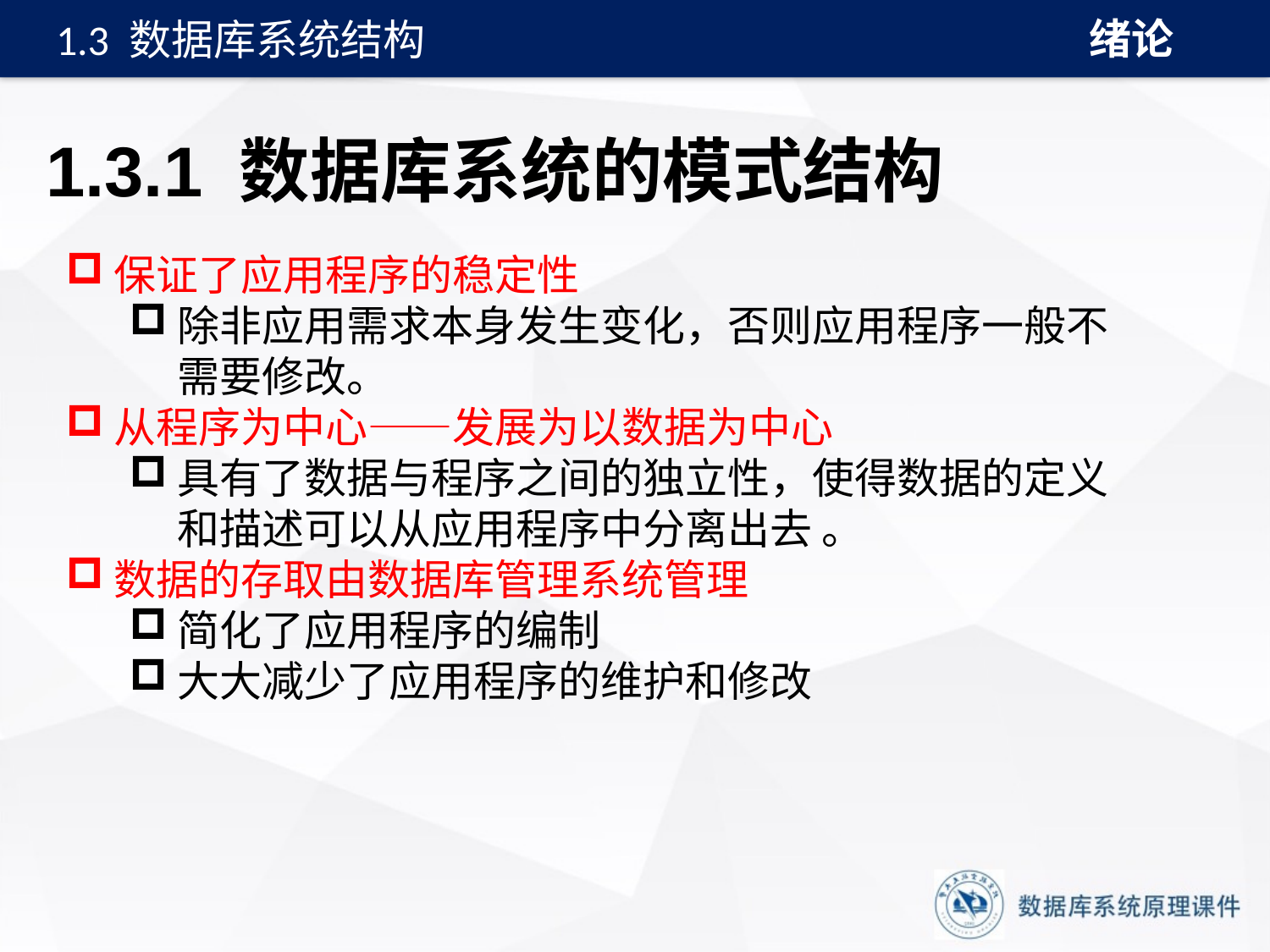

绪论
1.3 数据库系统结构
# 1.3.1 数据库系统的模式结构
保证了应用程序的稳定性
除非应用需求本身发生变化，否则应用程序一般不需要修改。
从程序为中心——发展为以数据为中心
具有了数据与程序之间的独立性，使得数据的定义和描述可以从应用程序中分离出去 。
数据的存取由数据库管理系统管理
简化了应用程序的编制
大大减少了应用程序的维护和修改